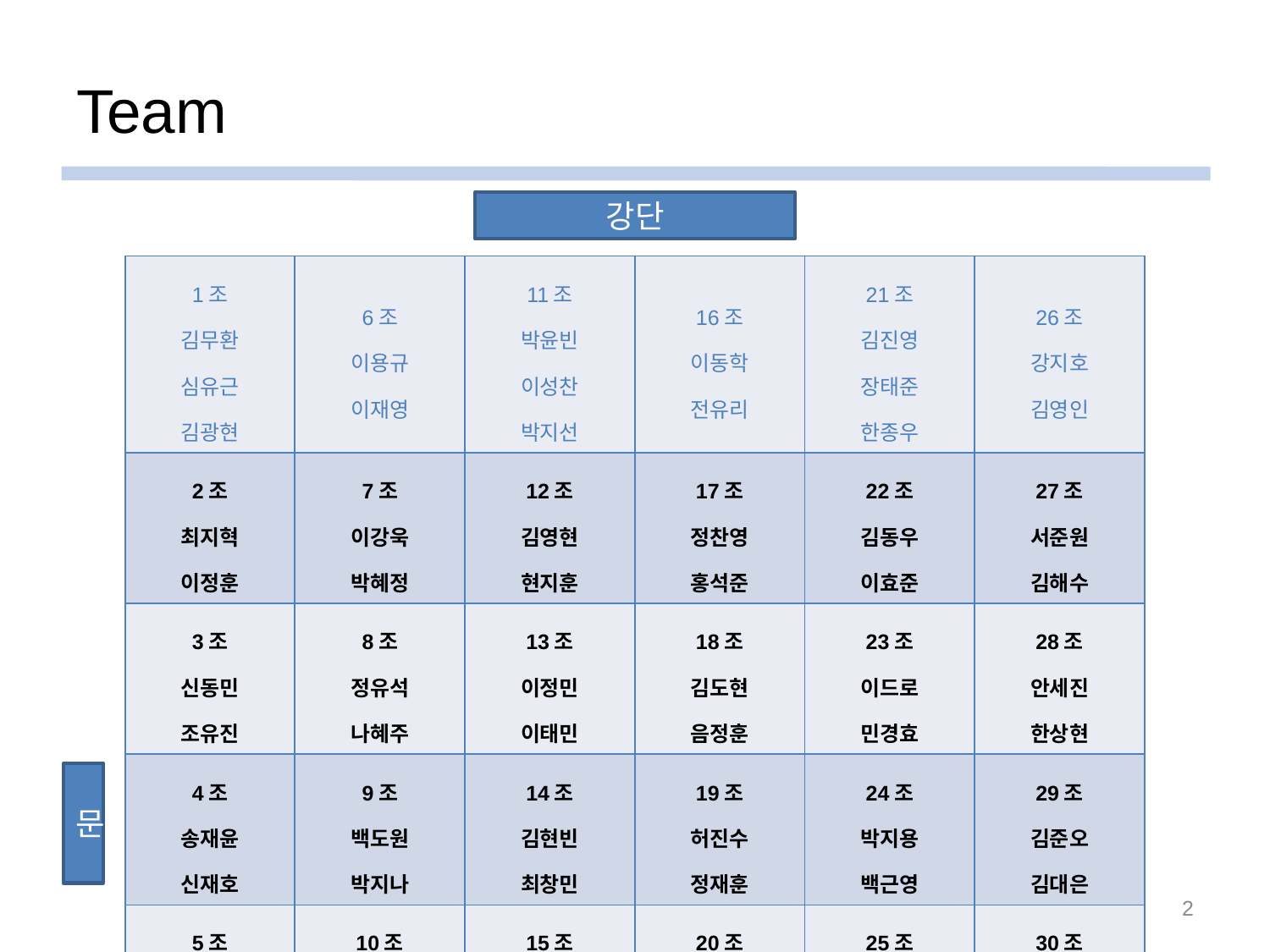

# Team
강단
| 1조 김무환 심유근 김광현 | 6조 이용규 이재영 | 11조 박윤빈 이성찬 박지선 | 16조 이동학 전유리 | 21조 김진영 장태준 한종우 | 26조 강지호 김영인 |
| --- | --- | --- | --- | --- | --- |
| 2조 최지혁 이정훈 | 7조 이강욱 박혜정 | 12조 김영현 현지훈 | 17조 정찬영 홍석준 | 22조 김동우 이효준 | 27조 서준원 김해수 |
| 3조 신동민 조유진 | 8조 정유석 나혜주 | 13조 이정민 이태민 | 18조 김도현 음정훈 | 23조 이드로 민경효 | 28조 안세진 한상현 |
| 4조 송재윤 신재호 | 9조 백도원 박지나 | 14조 김현빈 최창민 | 19조 허진수 정재훈 | 24조 박지용 백근영 | 29조 김준오 김대은 |
| 5조 김수인 백우현 | 10조 강호찬 성명석 | 15조 강휘현 한상준 | 20조 백동진 홍선기 | 25조 신수웅 문정원 | 30조 김태범 레이첼 간 |
문
RUBIS
2